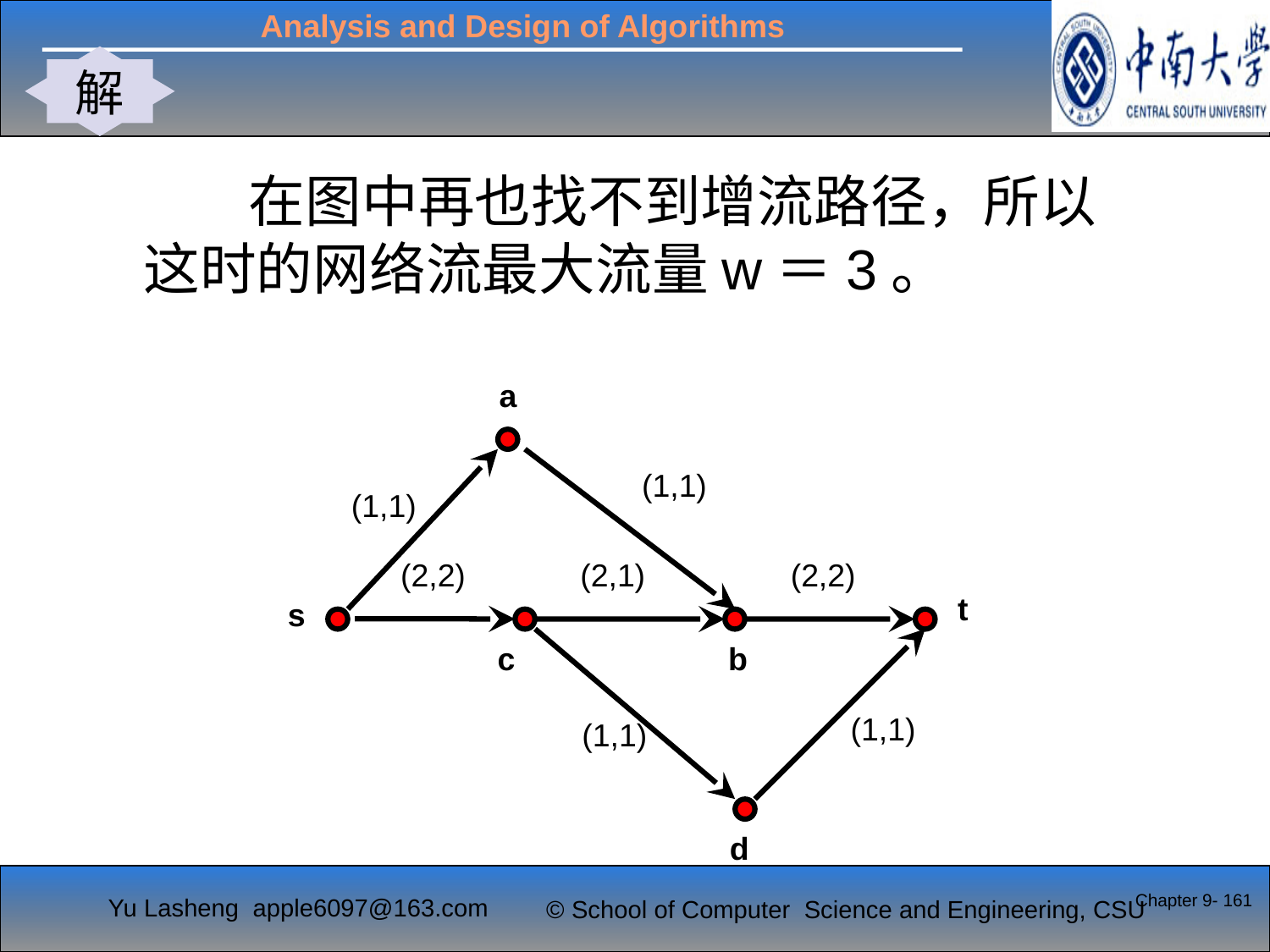

解
#
           在图中再也找不到增流路径，所以这时的网络流最大流量w＝3。
a

(1,1)
(1,1)
(2,2)
(2,2)
(2,1)
t
s

c
b
(1,1)
(1,1)

d
Chapter 9- 161